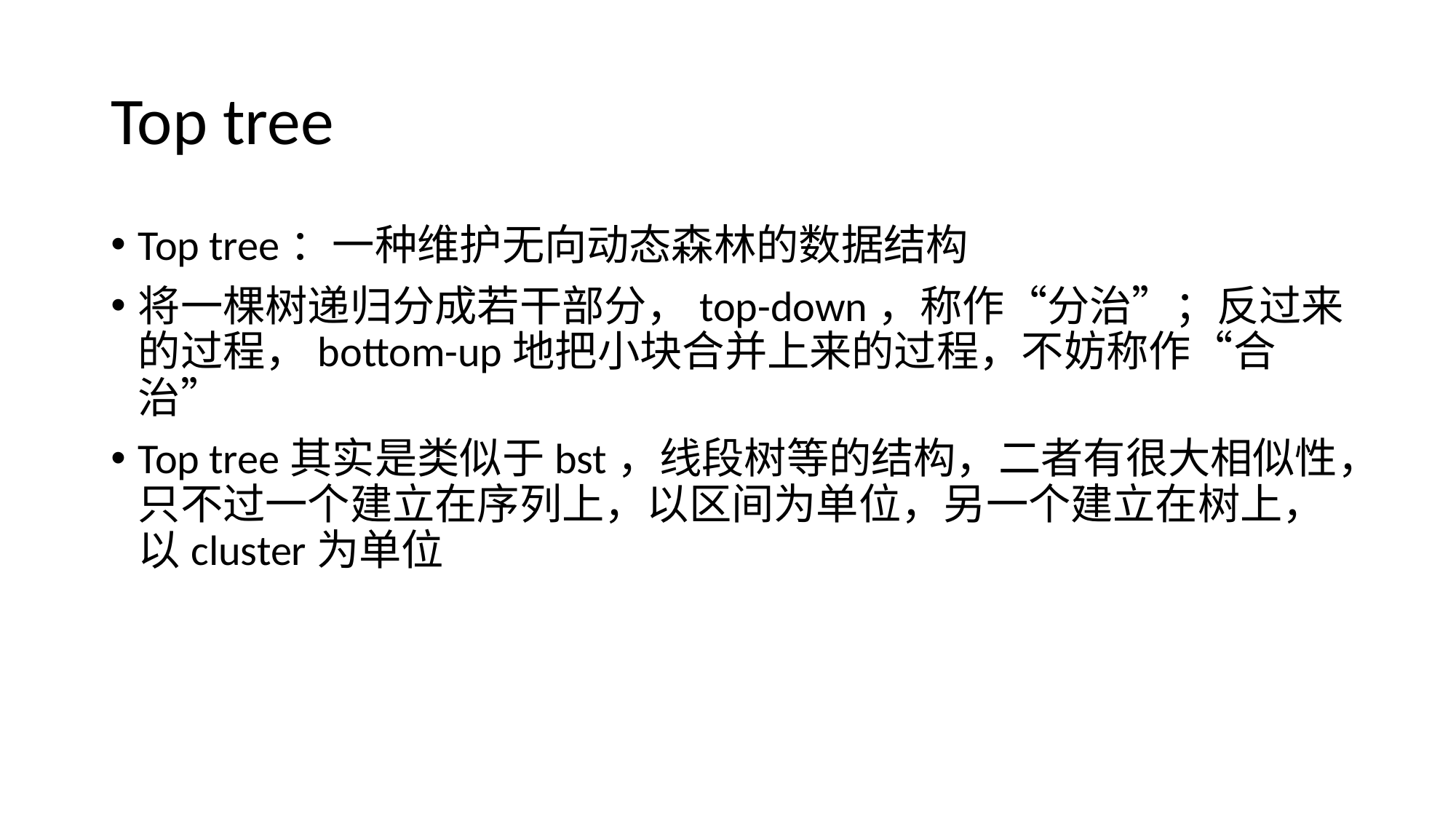

# Top tree
Top tree：一种维护无向动态森林的数据结构
将一棵树递归分成若干部分，top-down，称作“分治”；反过来的过程，bottom-up地把小块合并上来的过程，不妨称作“合治”
Top tree其实是类似于bst，线段树等的结构，二者有很大相似性，只不过一个建立在序列上，以区间为单位，另一个建立在树上，以cluster为单位